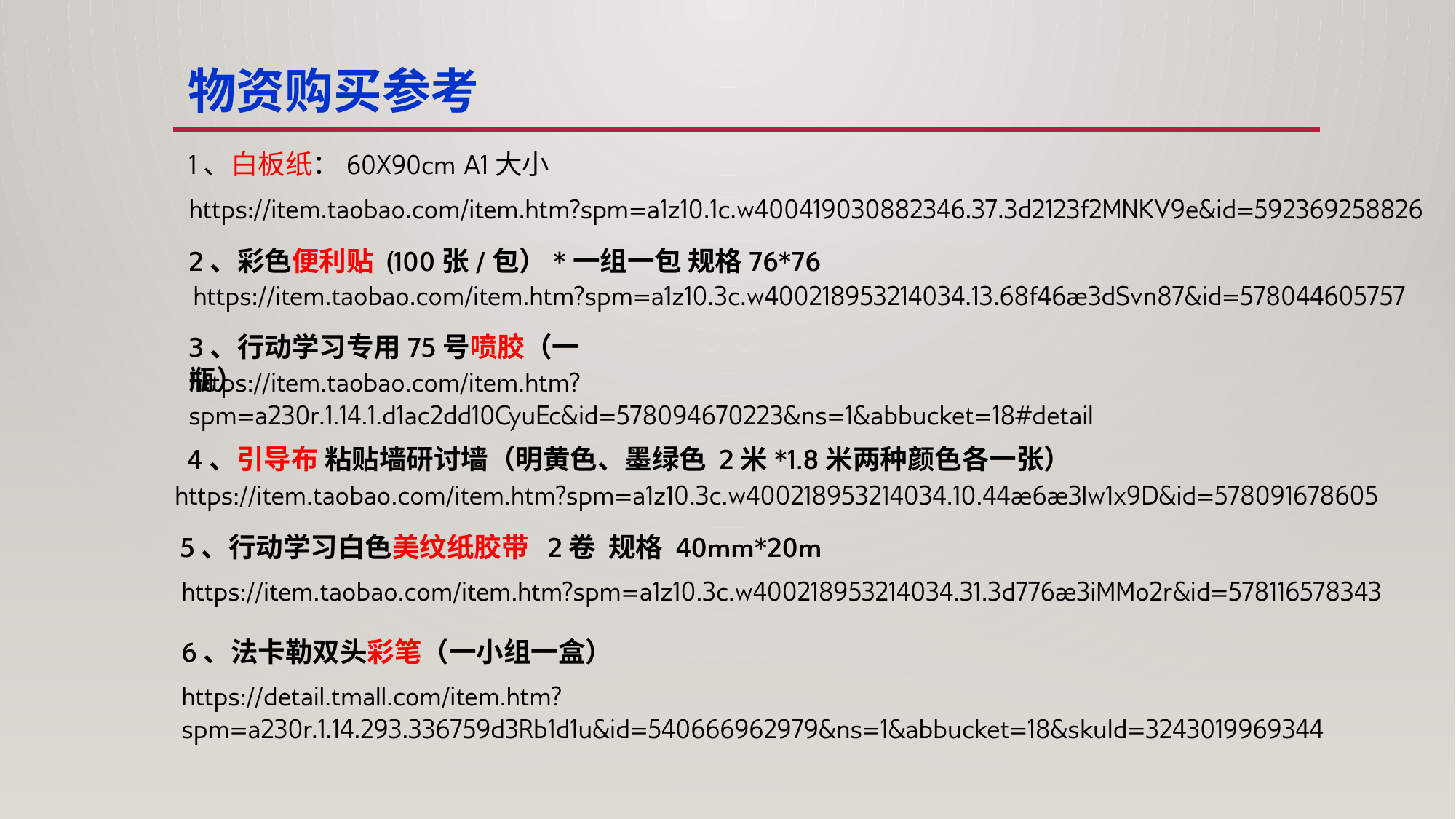

物资购买参考
1、白板纸：60X90cm A1大小
https://item.taobao.com/item.htm?spm=a1z10.1c.w400419030882346.37.3d2123f2MNKV9e&id=592369258826
2、彩色便利贴 (100张/包）*一组一包 规格76*76
https://item.taobao.com/item.htm?spm=a1z10.3c.w400218953214034.13.68f46ae3dSvn87&id=578044605757
3、行动学习专用75号喷胶（一瓶）
https://item.taobao.com/item.htm?spm=a230r.1.14.1.d1ac2dd10CyuEc&id=578094670223&ns=1&abbucket=18#detail
4、引导布 粘贴墙研讨墙（明黄色、墨绿色 2米*1.8米两种颜色各一张）
https://item.taobao.com/item.htm?spm=a1z10.3c.w400218953214034.10.44ae6ae3lw1x9D&id=578091678605
5、行动学习白色美纹纸胶带  2卷  规格 40mm*20m
https://item.taobao.com/item.htm?spm=a1z10.3c.w400218953214034.31.3d776ae3iMMo2r&id=578116578343
6、法卡勒双头彩笔（一小组一盒）
https://detail.tmall.com/item.htm?spm=a230r.1.14.293.336759d3Rb1d1u&id=540666962979&ns=1&abbucket=18&skuId=3243019969344